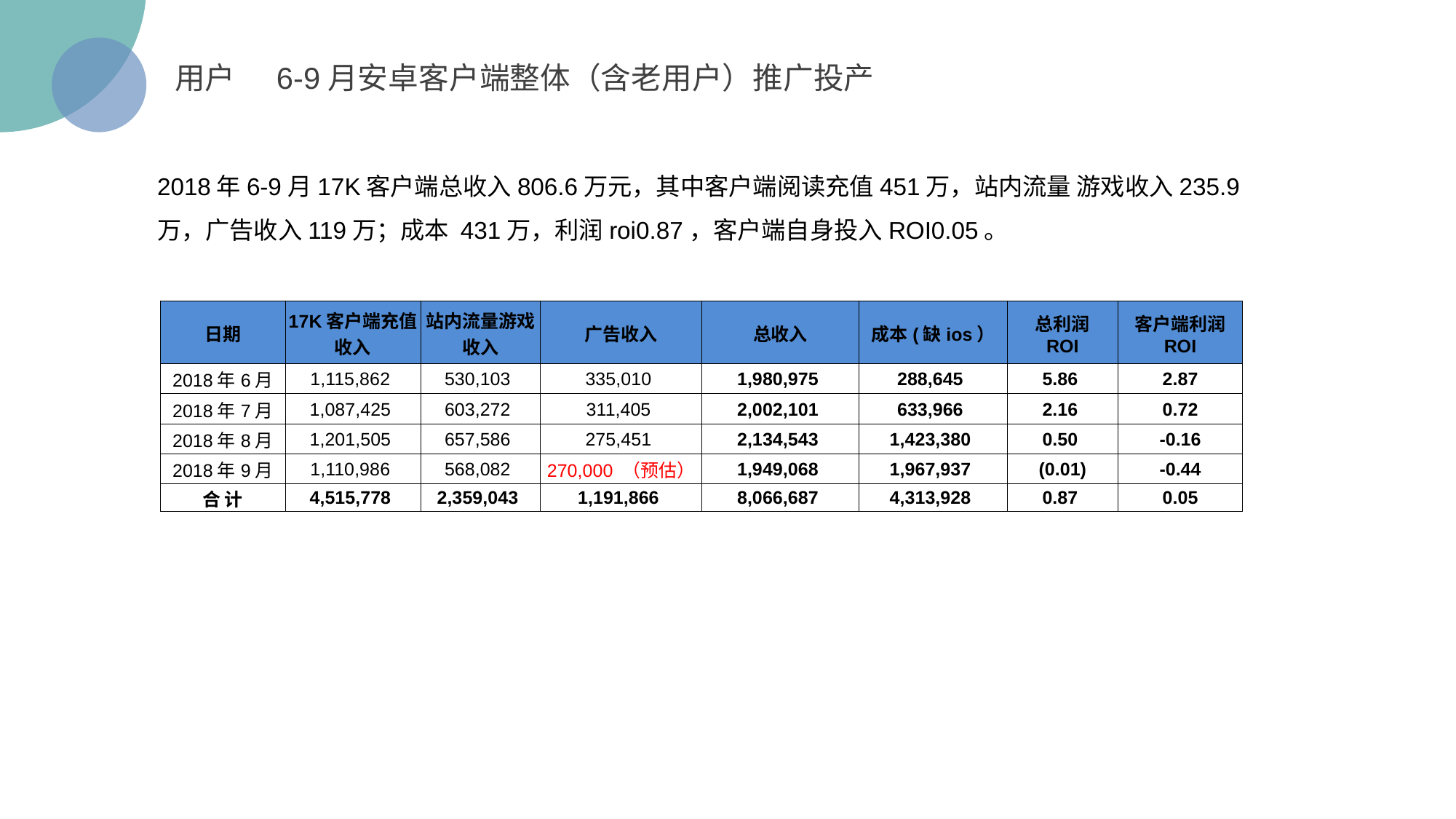

用户     6-9月安卓客户端整体（含老用户）推广投产
2018年6-9月17K客户端总收入806.6万元，其中客户端阅读充值451万，站内流量 游戏收入235.9万，广告收入119万；成本 431万，利润roi0.87，客户端自身投入ROI0.05。
| 日期 | 17K客户端充值收入 | 站内流量游戏收入 | 广告收入 | 总收入 | 成本(缺ios） | 总利润 ROI | 客户端利润 ROI |
| --- | --- | --- | --- | --- | --- | --- | --- |
| 2018年6月 | 1,115,862 | 530,103 | 335,010 | 1,980,975 | 288,645 | 5.86 | 2.87 |
| 2018年7月 | 1,087,425 | 603,272 | 311,405 | 2,002,101 | 633,966 | 2.16 | 0.72 |
| 2018年8月 | 1,201,505 | 657,586 | 275,451 | 2,134,543 | 1,423,380 | 0.50 | -0.16 |
| 2018年9月 | 1,110,986 | 568,082 | 270,000 （预估） | 1,949,068 | 1,967,937 | (0.01) | -0.44 |
| 合 计 | 4,515,778 | 2,359,043 | 1,191,866 | 8,066,687 | 4,313,928 | 0.87 | 0.05 |